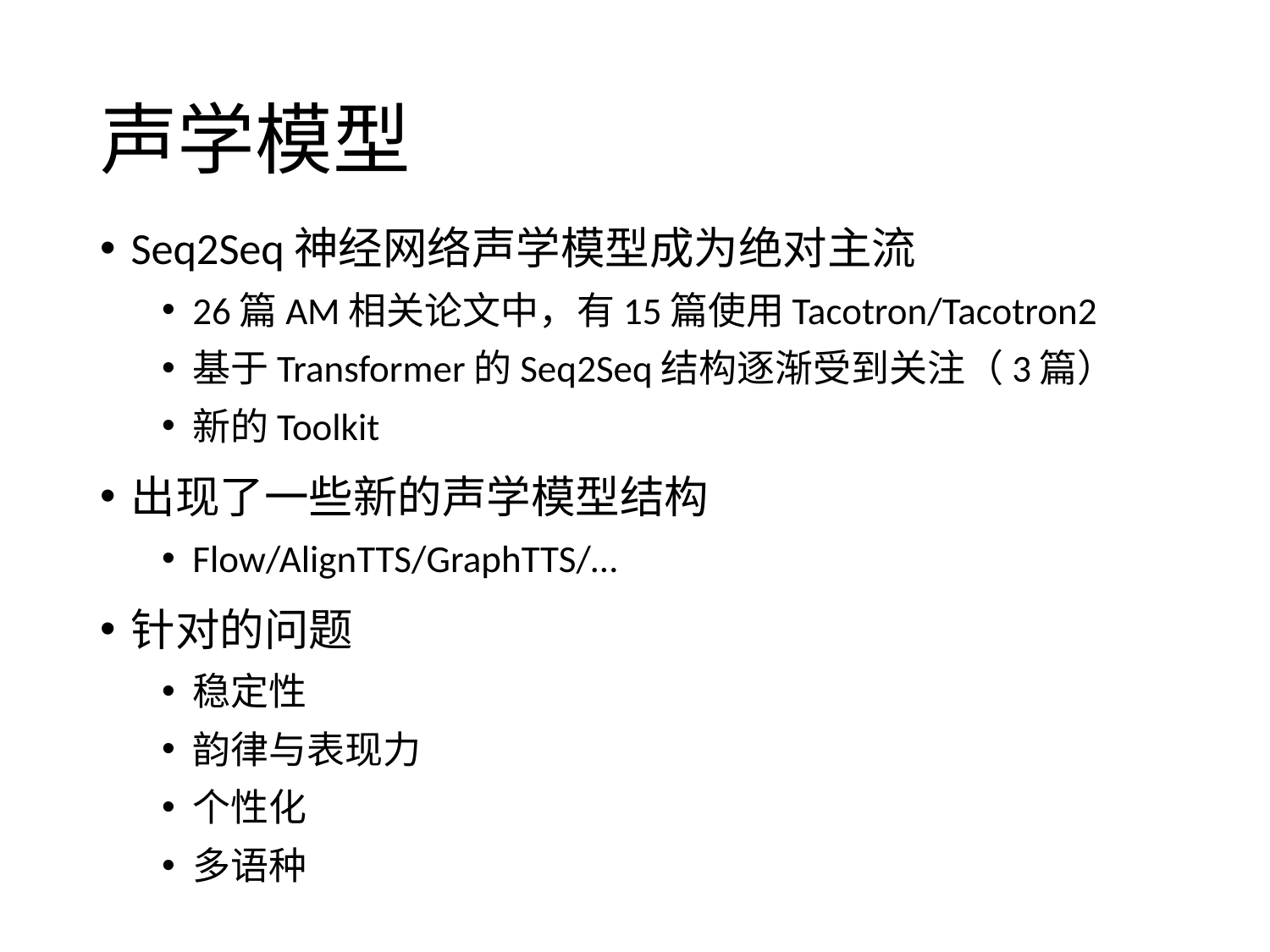

# 声学模型
Seq2Seq神经网络声学模型成为绝对主流
26篇AM相关论文中，有15篇使用Tacotron/Tacotron2
基于Transformer的Seq2Seq结构逐渐受到关注（3篇）
新的Toolkit
出现了一些新的声学模型结构
Flow/AlignTTS/GraphTTS/…
针对的问题
稳定性
韵律与表现力
个性化
多语种